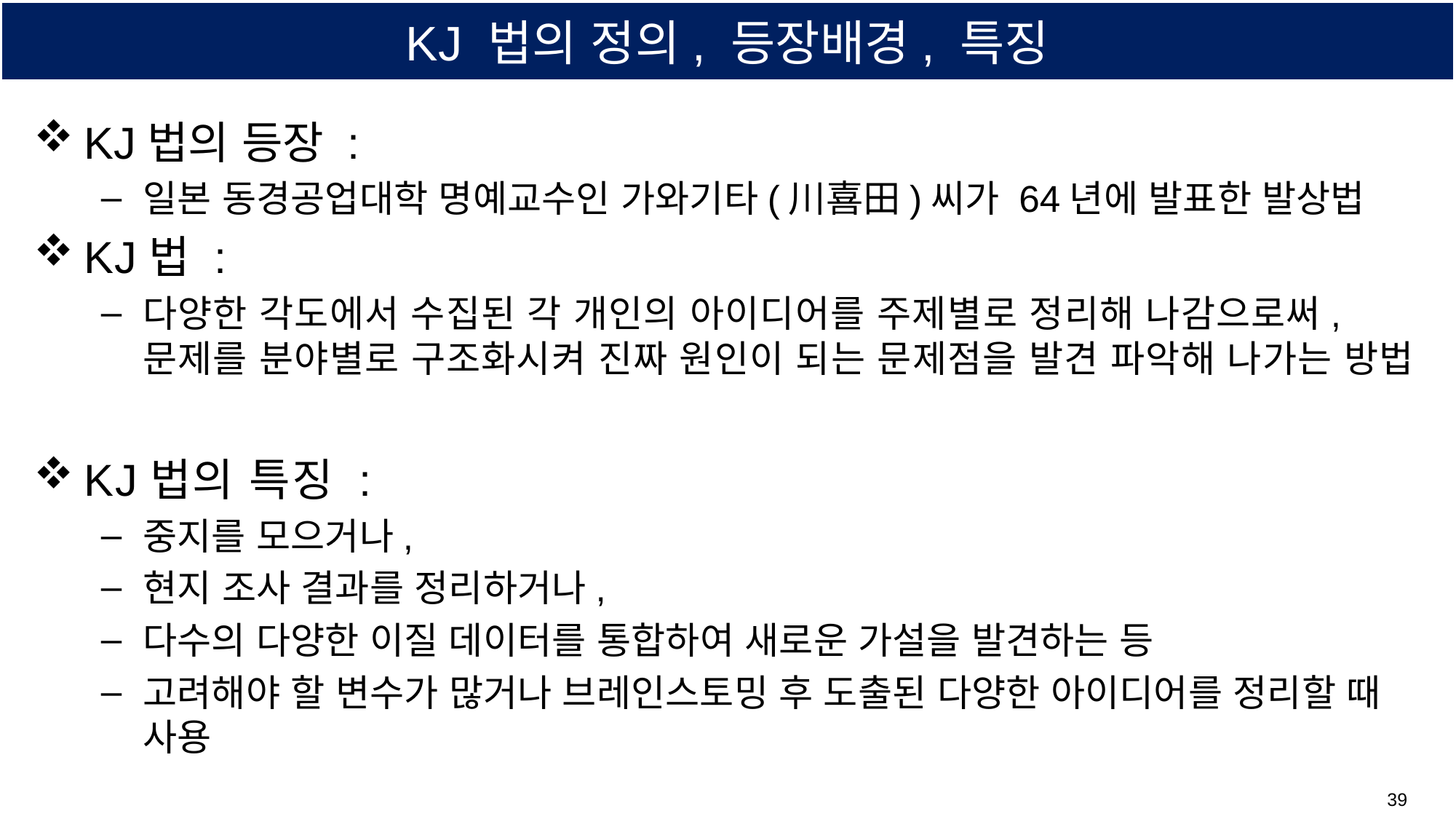

# KJ 법의 정의, 등장배경, 특징
KJ법의 등장 :
일본 동경공업대학 명예교수인 가와기타(川喜田)씨가 64년에 발표한 발상법
KJ법 :
다양한 각도에서 수집된 각 개인의 아이디어를 주제별로 정리해 나감으로써, 문제를 분야별로 구조화시켜 진짜 원인이 되는 문제점을 발견 파악해 나가는 방법

KJ법의 특징 :
중지를 모으거나,
현지 조사 결과를 정리하거나,
다수의 다양한 이질 데이터를 통합하여 새로운 가설을 발견하는 등
고려해야 할 변수가 많거나 브레인스토밍 후 도출된 다양한 아이디어를 정리할 때 사용